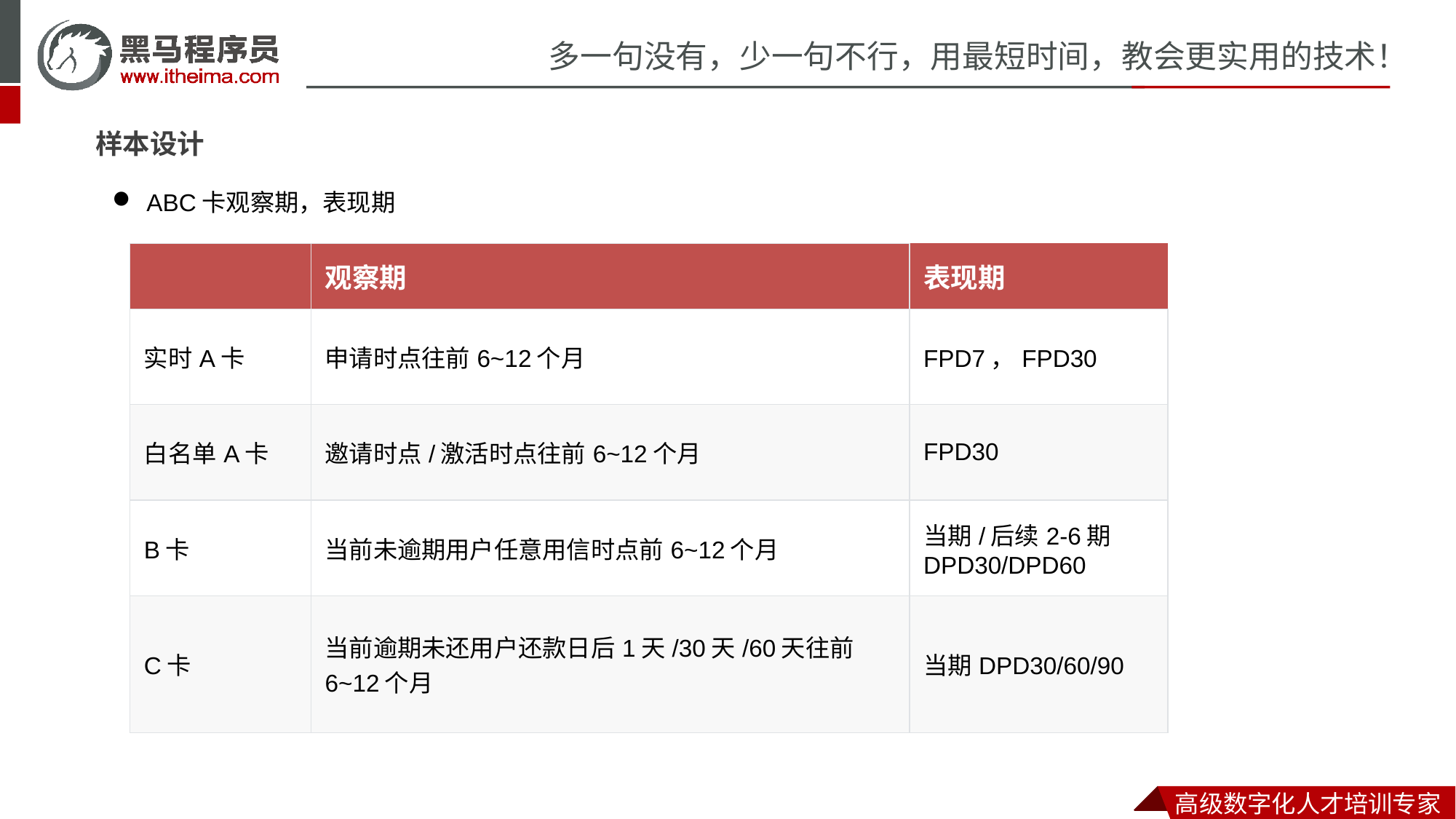

样本设计
ABC卡观察期，表现期

|  | 观察期 | 表现期 |
| --- | --- | --- |
| 实时A卡 | 申请时点往前6~12个月 | FPD7，FPD30 |
| 白名单A卡 | 邀请时点/激活时点往前6~12个月 | FPD30 |
| B卡 | 当前未逾期用户任意用信时点前6~12个月 | 当期/后续2-6期DPD30/DPD60 |
| C卡 | 当前逾期未还用户还款日后1天/30天/60天往前6~12个月 | 当期DPD30/60/90 |